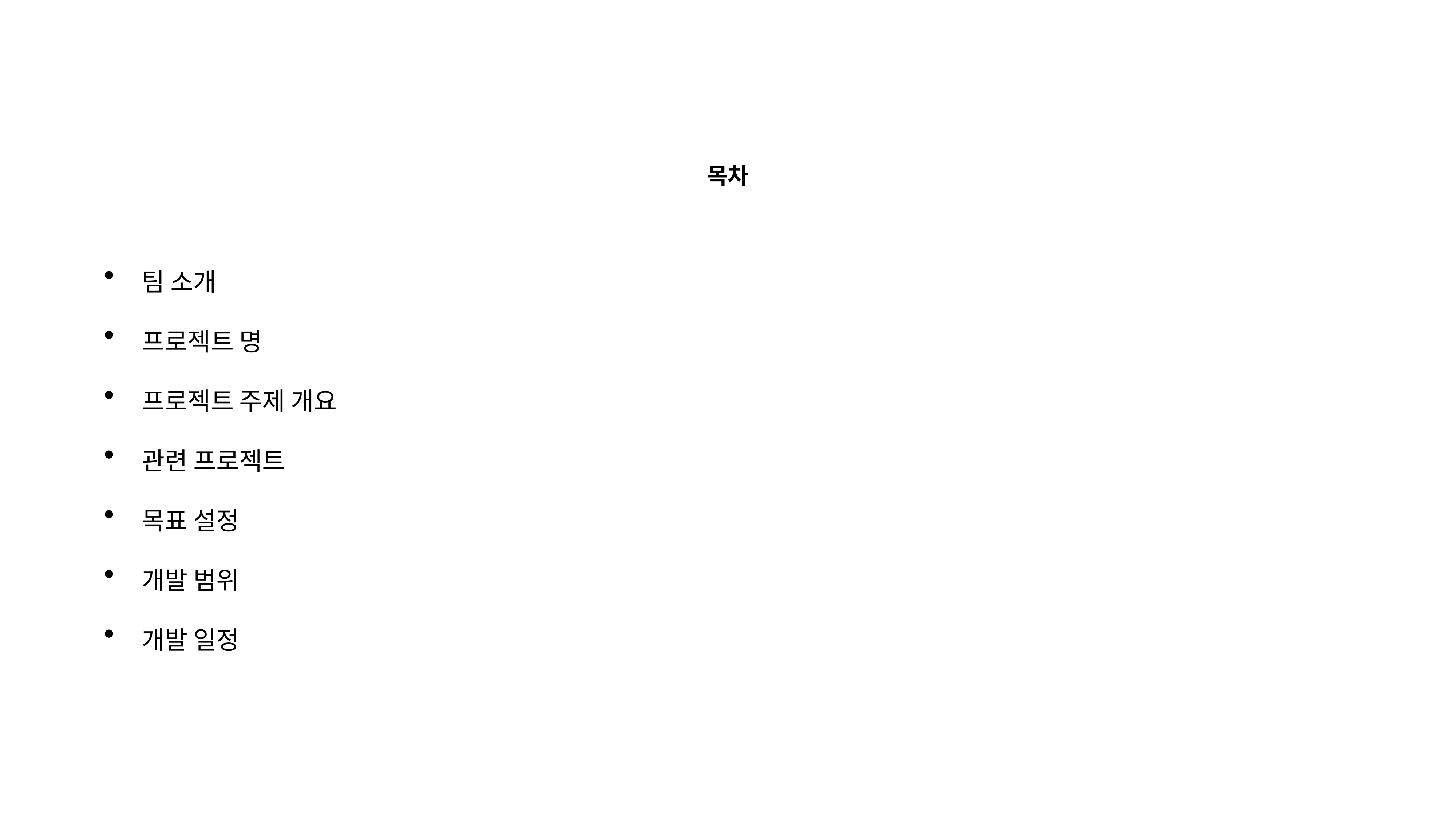

목차
팀 소개
프로젝트 명
프로젝트 주제 개요
관련 프로젝트
목표 설정
개발 범위
개발 일정